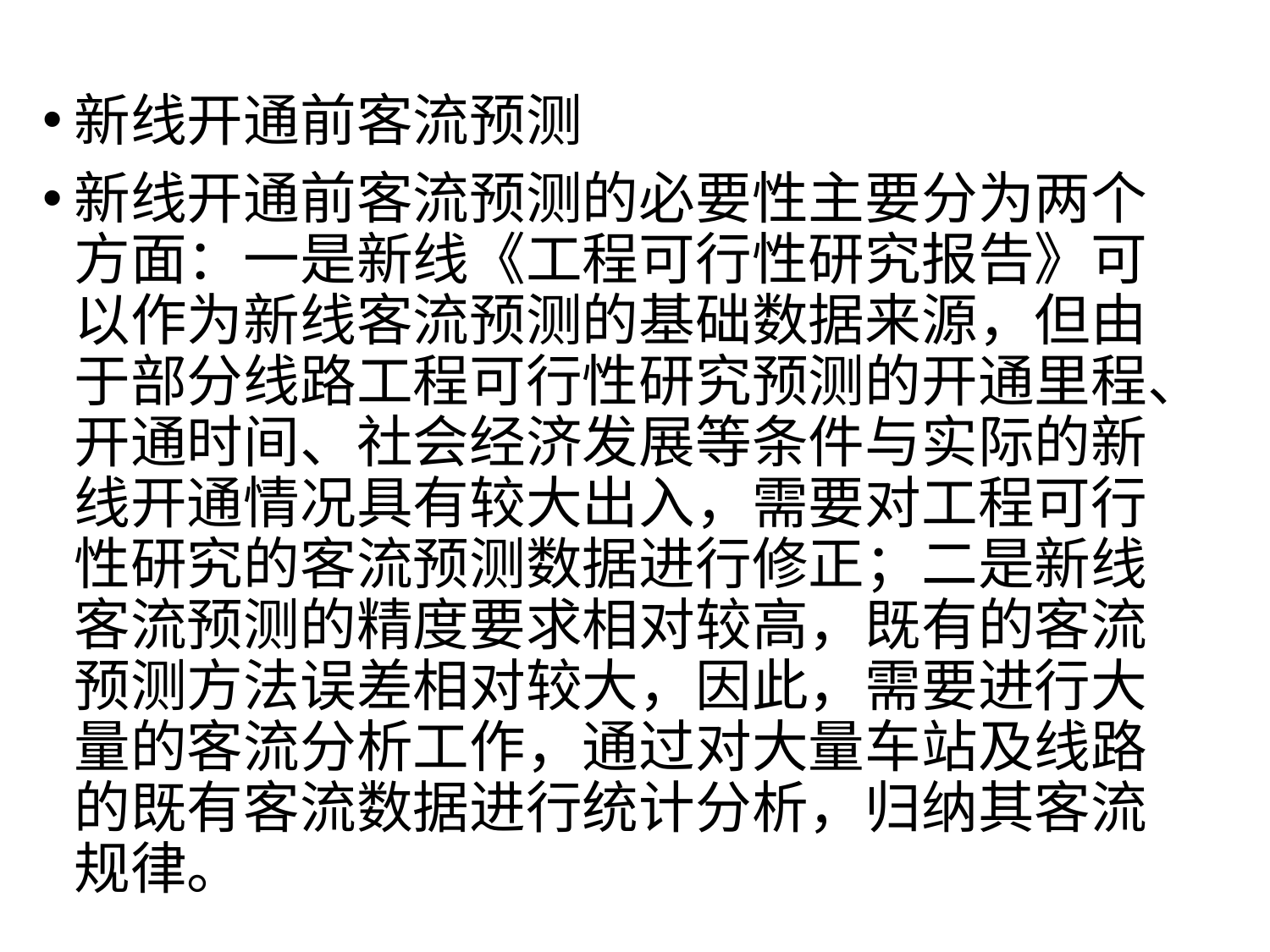

新线开通前客流预测
新线开通前客流预测的必要性主要分为两个方面：一是新线《工程可行性研究报告》可以作为新线客流预测的基础数据来源，但由于部分线路工程可行性研究预测的开通里程、开通时间、社会经济发展等条件与实际的新线开通情况具有较大出入，需要对工程可行性研究的客流预测数据进行修正；二是新线客流预测的精度要求相对较高，既有的客流预测方法误差相对较大，因此，需要进行大量的客流分析工作，通过对大量车站及线路的既有客流数据进行统计分析，归纳其客流规律。